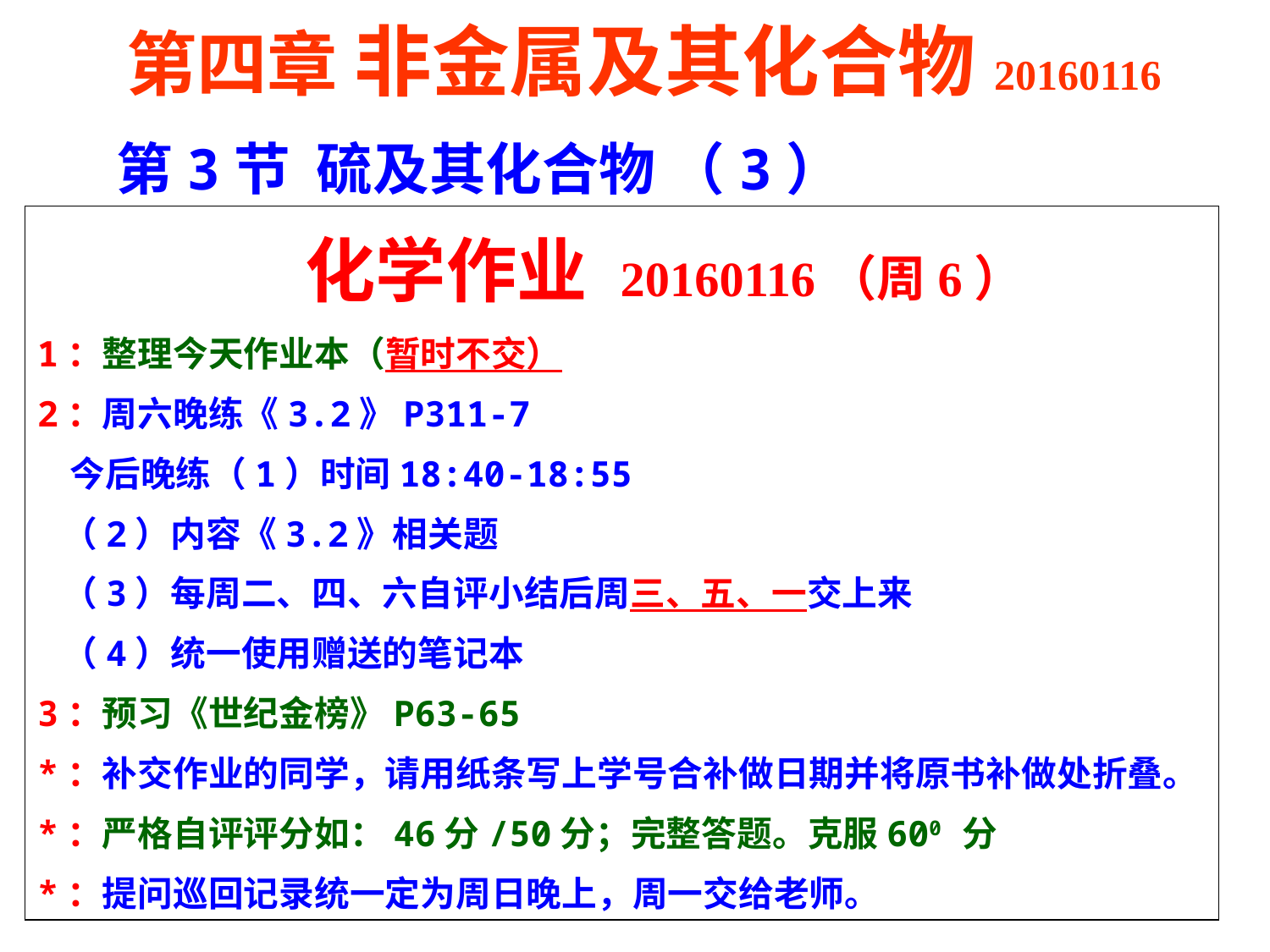

第四章 非金属及其化合物20160116
  第3节  硫及其化合物 （3）
             化学作业 20160116（周6）
1：整理今天作业本（暂时不交）
2：周六晚练《3.2》P311-7
   今后晚练（1）时间18:40-18:55
  （2）内容《3.2》相关题
  （3）每周二、四、六自评小结后周三、五、一交上来
  （4）统一使用赠送的笔记本
3：预习《世纪金榜》P63-65
*：补交作业的同学，请用纸条写上学号合补做日期并将原书补做处折叠。
*：严格自评评分如：46分/50分；完整答题。克服600 分
*：提问巡回记录统一定为周日晚上，周一交给老师。